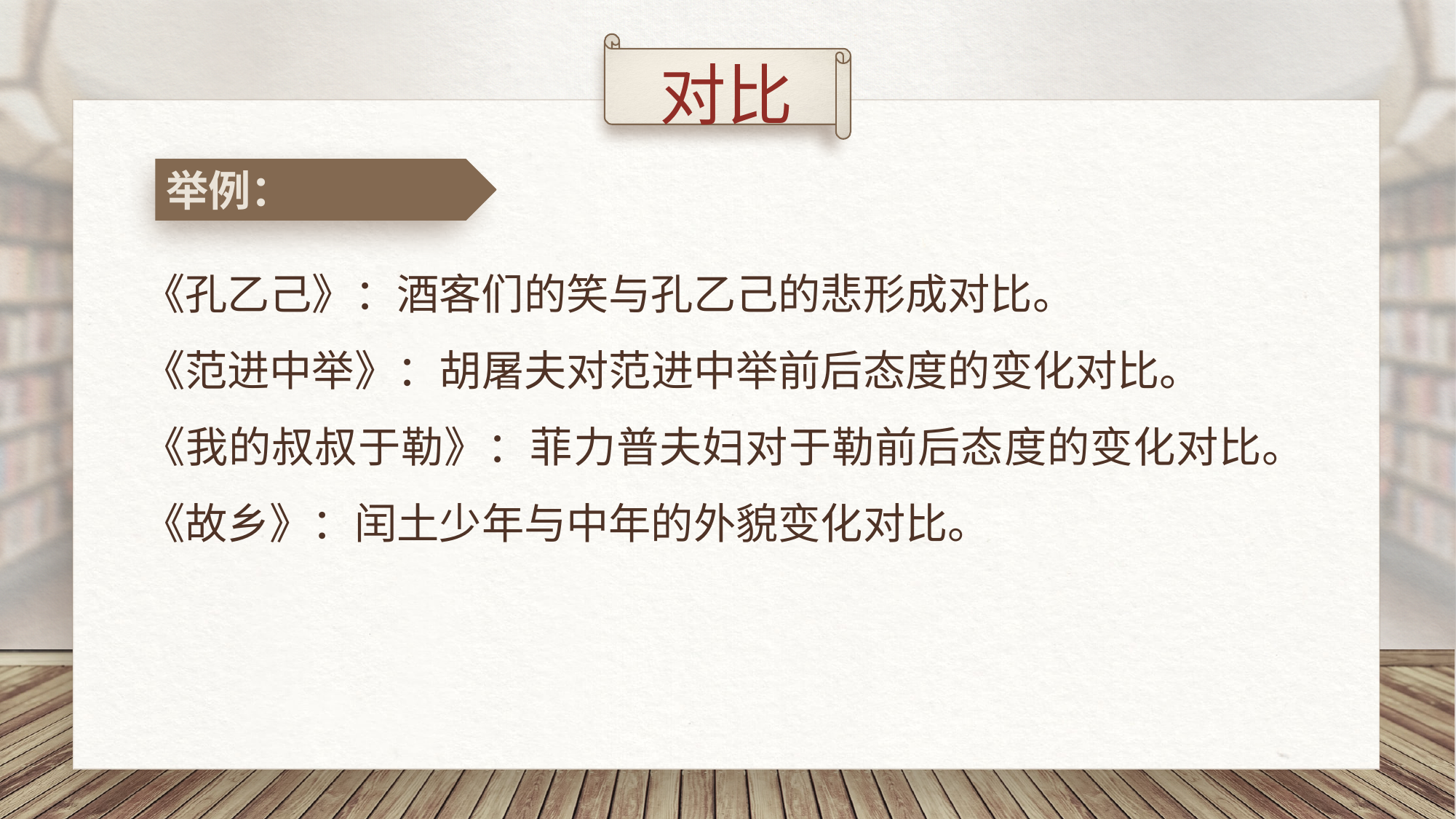

对比

举例：
《孔乙己》：酒客们的笑与孔乙己的悲形成对比。
《范进中举》：胡屠夫对范进中举前后态度的变化对比。
《我的叔叔于勒》：菲力普夫妇对于勒前后态度的变化对比。
《故乡》：闰土少年与中年的外貌变化对比。